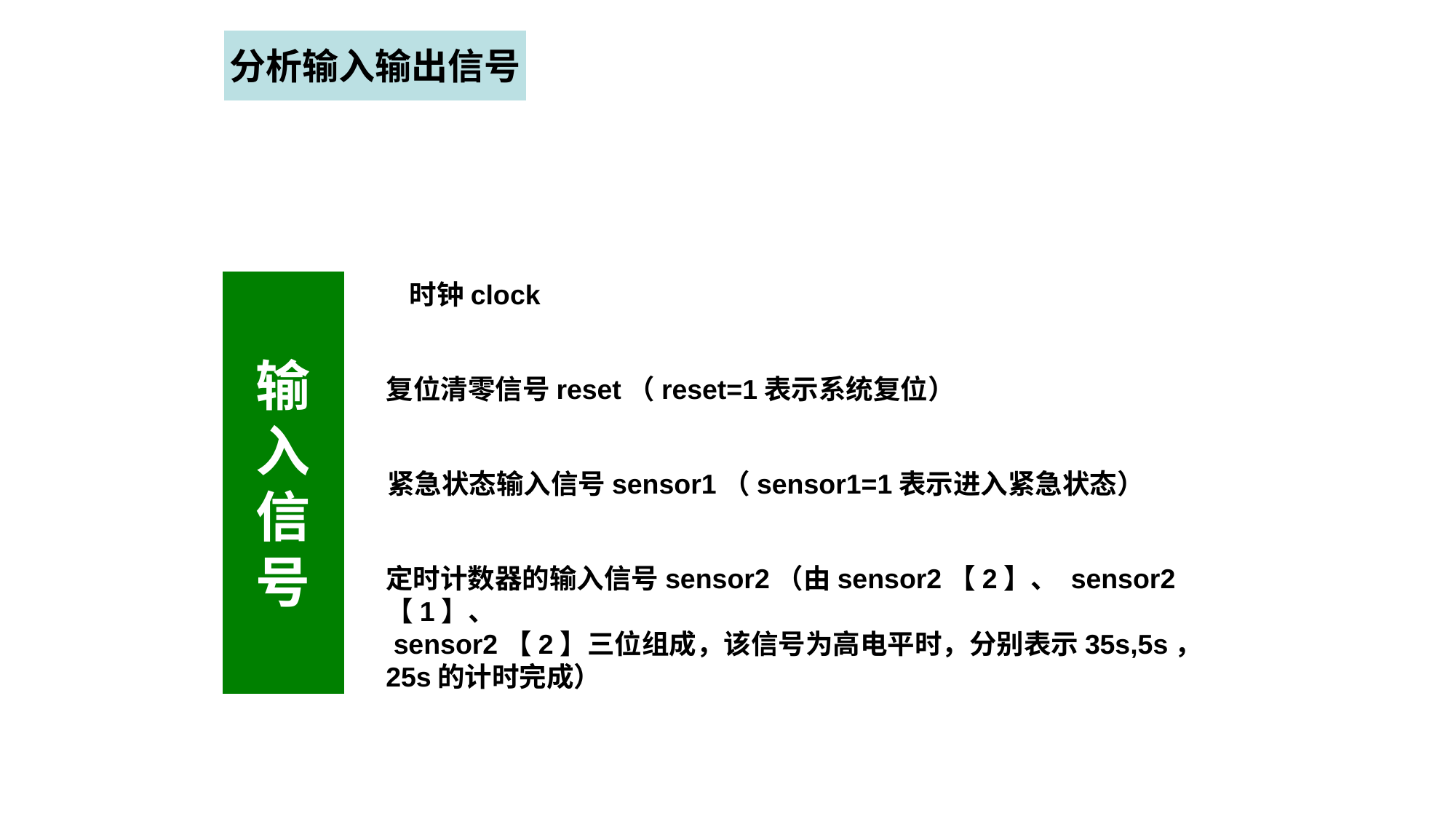

分析输入输出信号
时钟clock
输
入
信
号
复位清零信号reset（reset=1表示系统复位）
紧急状态输入信号sensor1（sensor1=1表示进入紧急状态）
定时计数器的输入信号sensor2（由sensor2【2】、 sensor2【1】、
 sensor2【2】三位组成，该信号为高电平时，分别表示35s,5s，25s的计时完成）